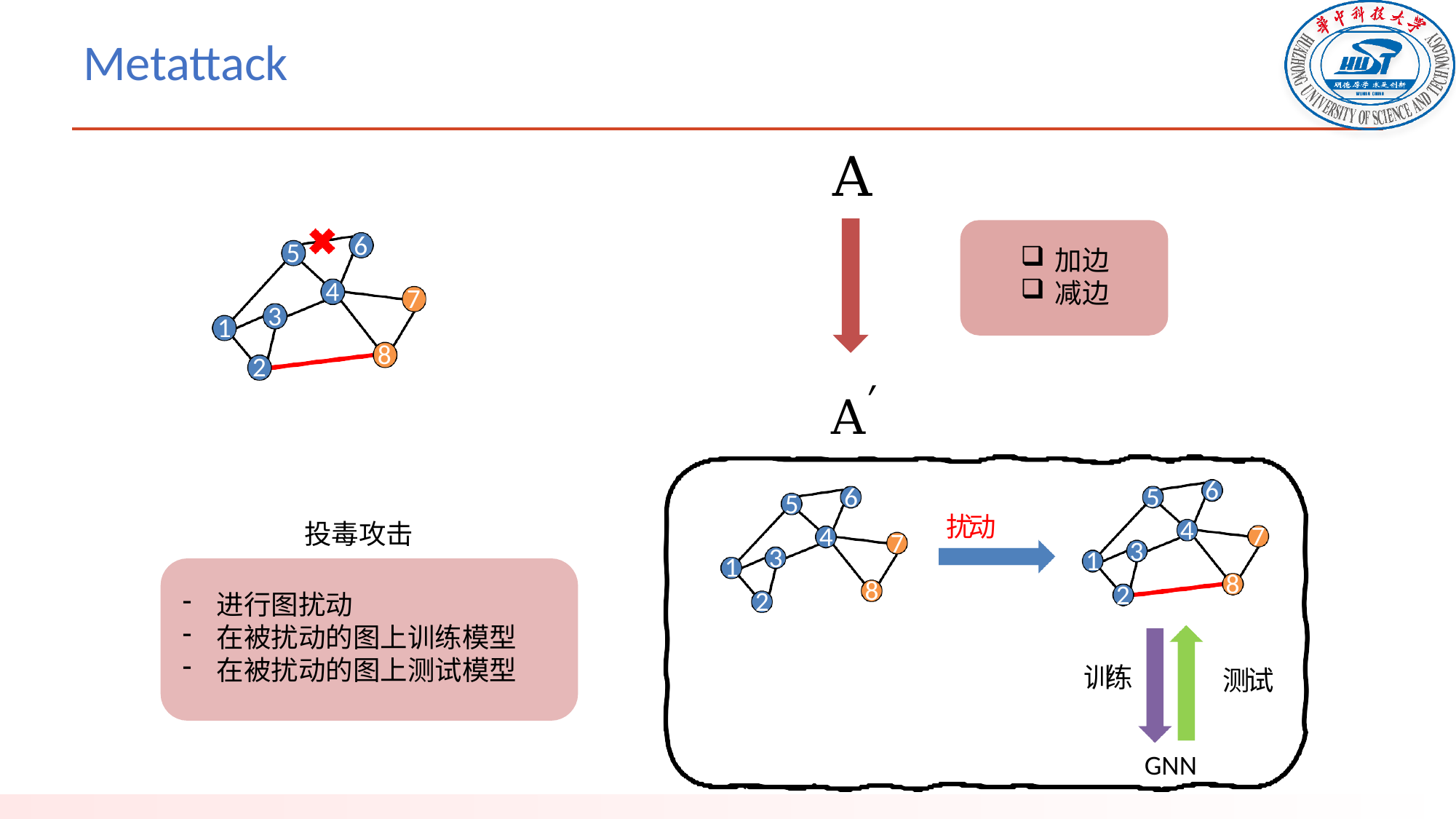

# Metattack
A

6

5
加边
减边
4
7
3
1
A′
8
2

6
5
6
5
 扰动
4
投毒攻击
7
4
7
3
2
3
2
1
1

8
8
进行图扰动
在被扰动的图上训练模型
在被扰动的图上测试模型
 训练
 测试
GNN